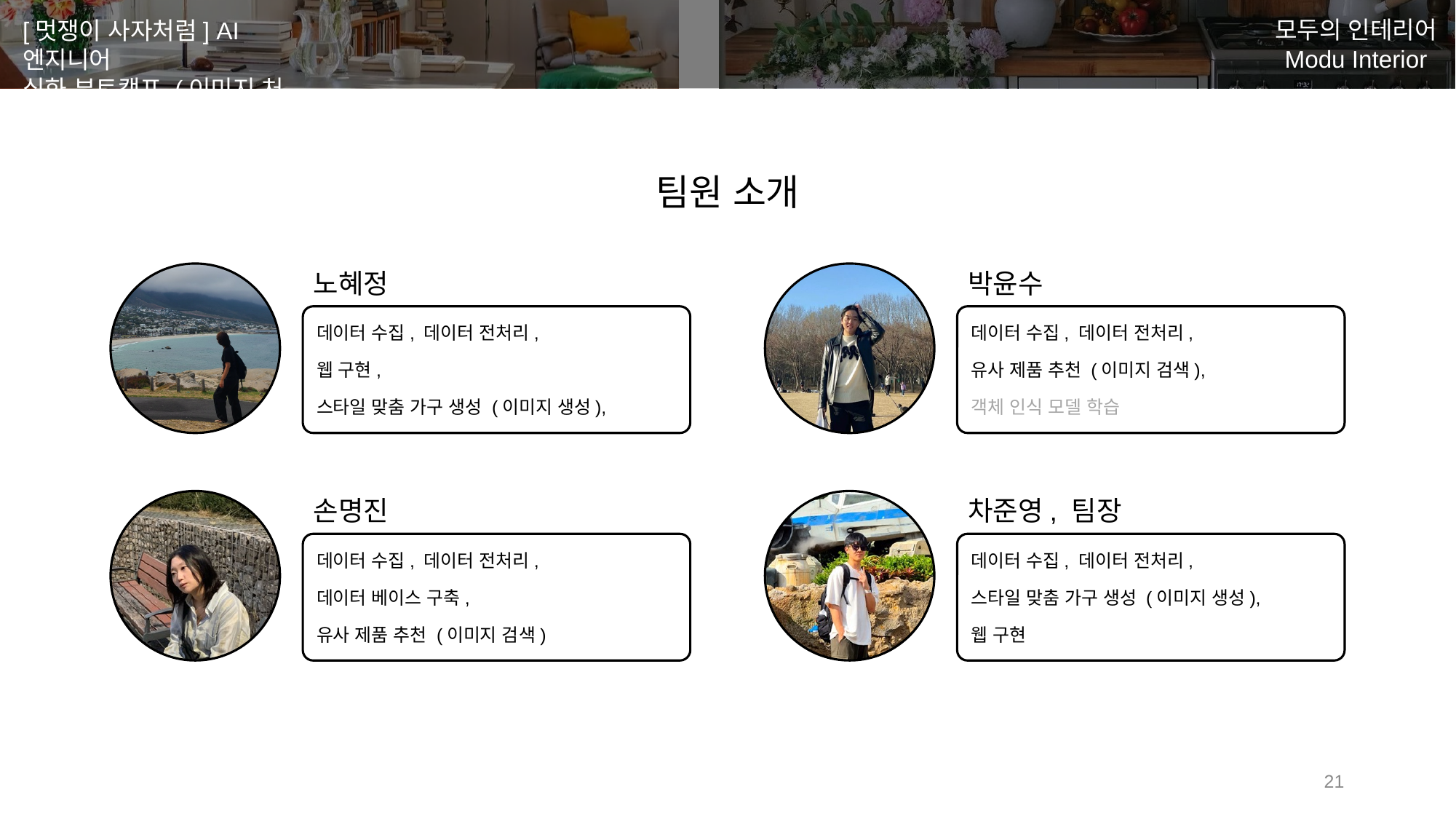

# 팀원 소개

노혜정
데이터 수집, 데이터 전처리,
웹 구현,
스타일 맞춤 가구 생성 (이미지 생성),

박윤수
데이터 수집, 데이터 전처리,
유사 제품 추천 (이미지 검색),
객체 인식 모델 학습

손명진
데이터 수집, 데이터 전처리,
데이터 베이스 구축,
유사 제품 추천 (이미지 검색)

차준영, 팀장
데이터 수집, 데이터 전처리,
스타일 맞춤 가구 생성 (이미지 생성),
웹 구현
21